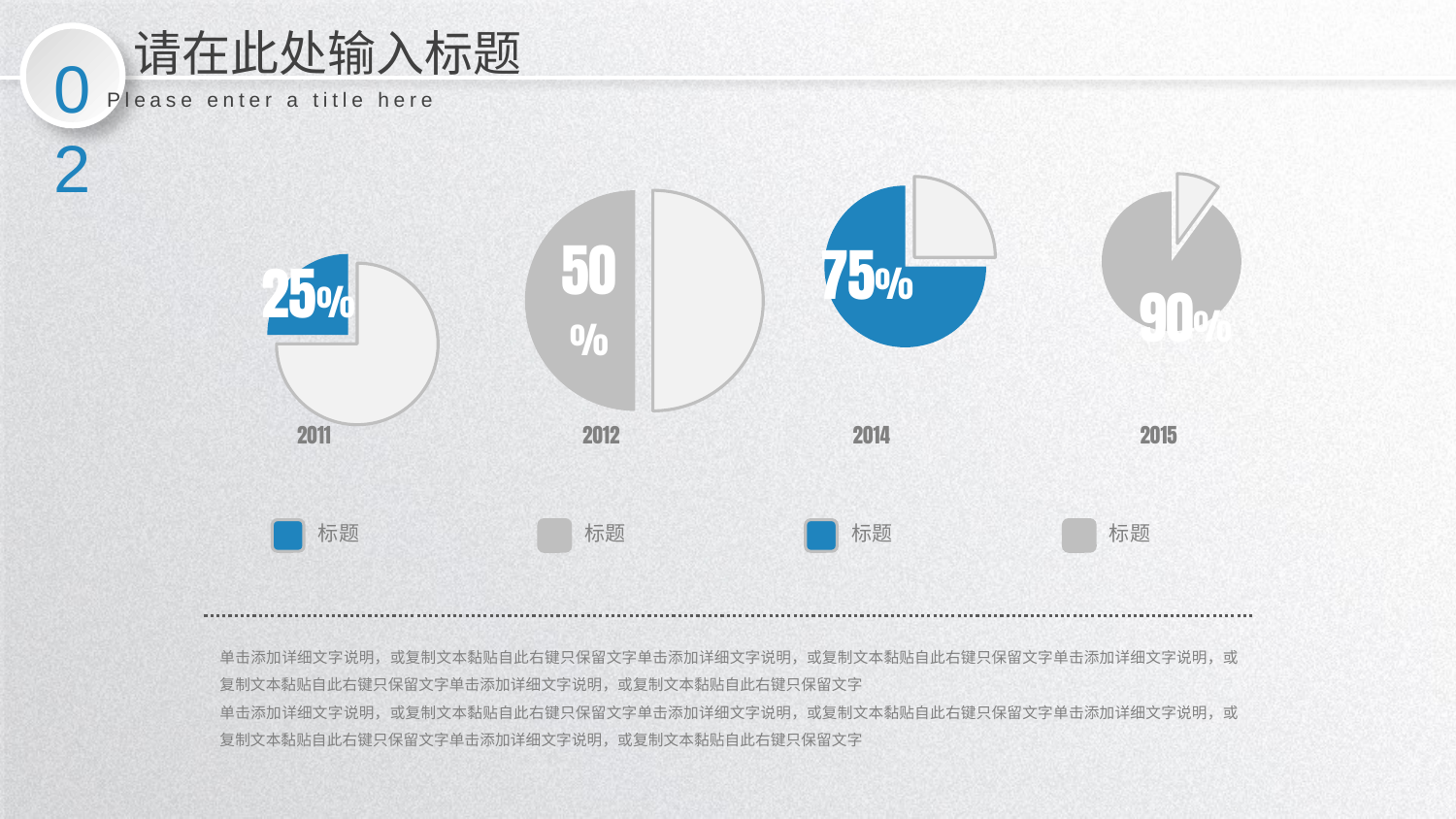

请在此处输入标题

02
Please enter a title here

### Chart

| Category | 销售额 |
|---|---|
| 第一季度 | 75.0 |
| 第二季度 | 25.0 |

### Chart

| Category | 销售额 |
|---|---|
| 第一季度 | 50.0 |
| 第二季度 | 50.0 |

### Chart

| Category | 销售额 |
|---|---|
| 第一季度 | 25.0 |
| 第二季度 | 75.0 |

### Chart

| Category | 销售额 |
|---|---|
| 第一季度 | 10.0 |
| 第二季度 | 90.0 |
2011
2012
2014
2015
标题

标题

标题

标题

单击添加详细文字说明，或复制文本黏贴自此右键只保留文字单击添加详细文字说明，或复制文本黏贴自此右键只保留文字单击添加详细文字说明，或复制文本黏贴自此右键只保留文字单击添加详细文字说明，或复制文本黏贴自此右键只保留文字
单击添加详细文字说明，或复制文本黏贴自此右键只保留文字单击添加详细文字说明，或复制文本黏贴自此右键只保留文字单击添加详细文字说明，或复制文本黏贴自此右键只保留文字单击添加详细文字说明，或复制文本黏贴自此右键只保留文字